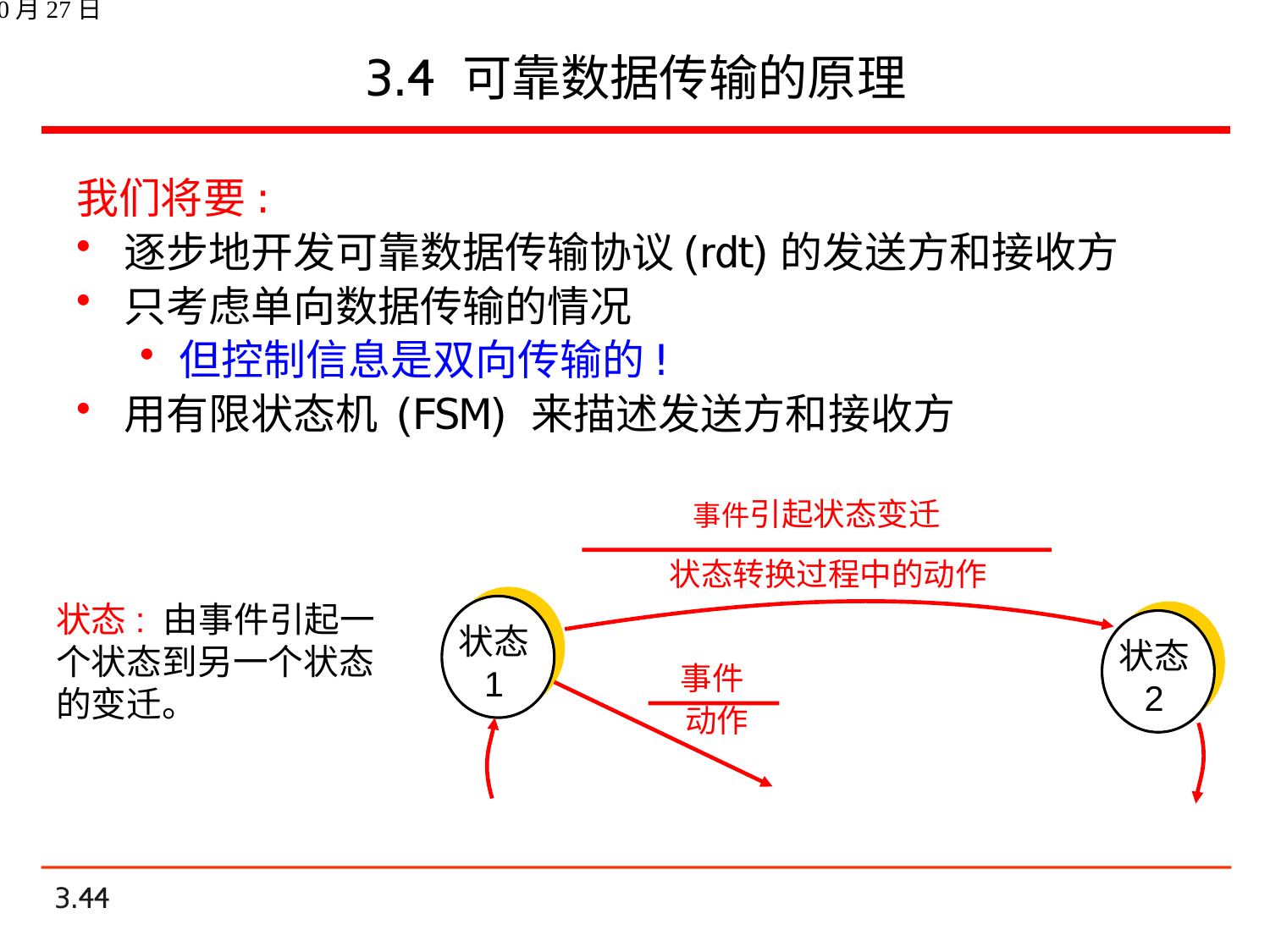

# 3.4 可靠数据传输的原理
我们将要:
逐步地开发可靠数据传输协议(rdt)的发送方和接收方
只考虑单向数据传输的情况
但控制信息是双向传输的!
用有限状态机 (FSM) 来描述发送方和接收方
事件引起状态变迁
状态转换过程中的动作

状态
1

状态: 由事件引起一个状态到另一个状态的变迁。

状态
2
事件
动作

2020年10月27日